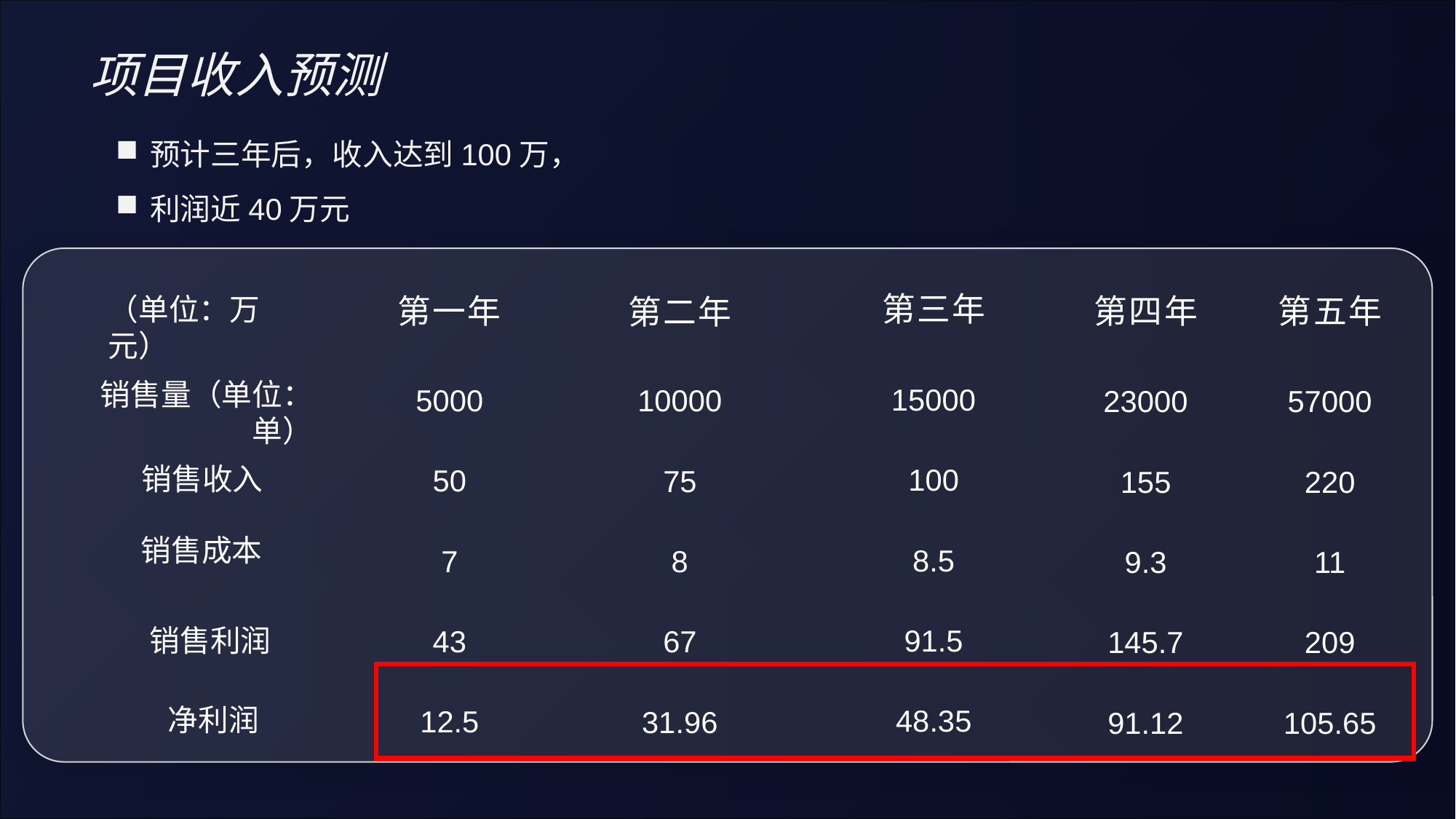

项目收入预测
预计三年后，收入达到100万，
利润近40万元

第三年
（单位：万元）
第四年
第五年
第一年
第二年
销售量（单位：单）
销售收入
销售成本
销售利润
净利润
15000
100
8.5
91.5
48.35
5000
50
7
43
12.5
10000
75
8
67
31.96
23000
155
9.3
145.7
91.12
57000
220
11
209
105.65